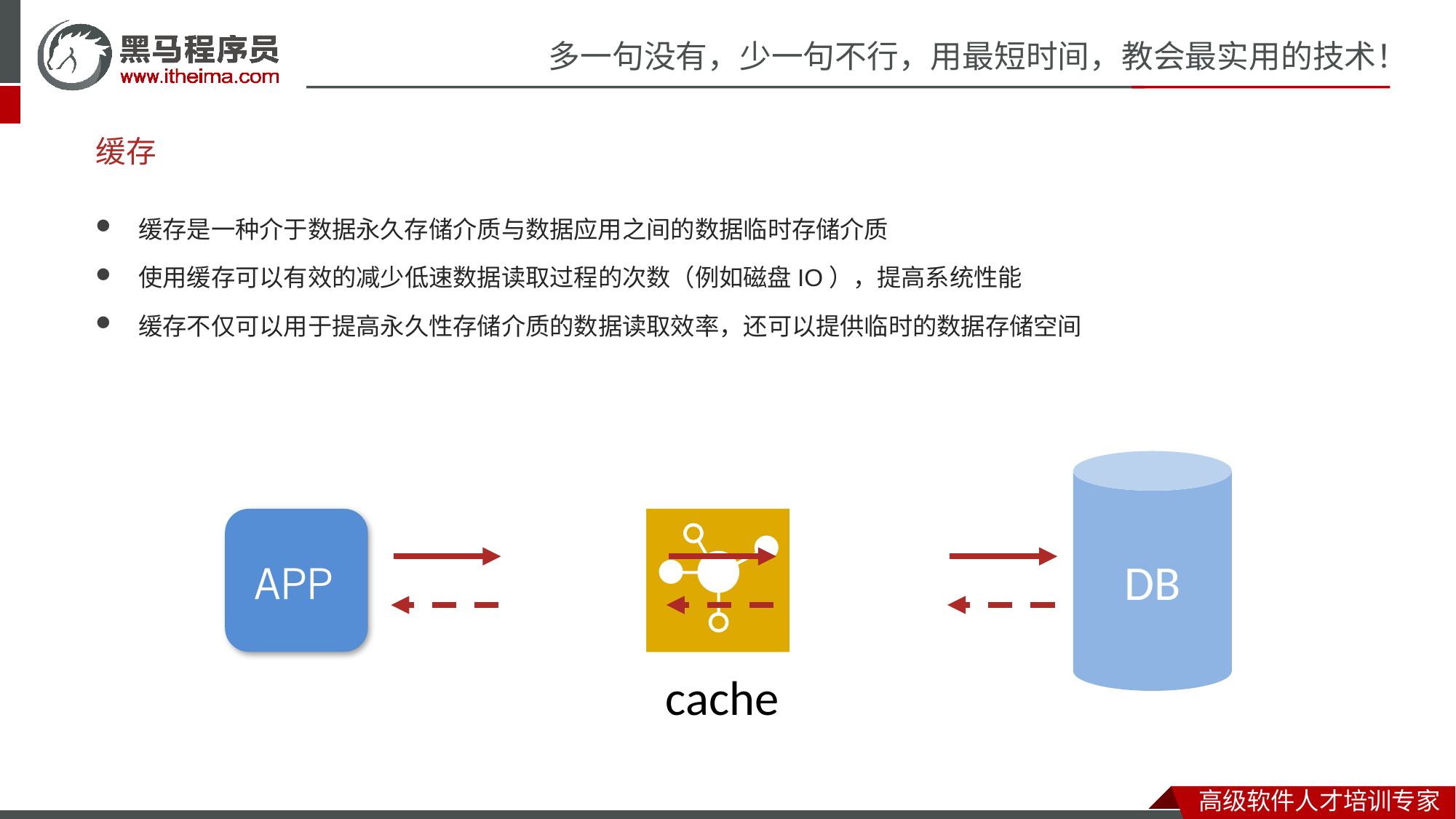

# 缓存
缓存是一种介于数据永久存储介质与数据应用之间的数据临时存储介质
使用缓存可以有效的减少低速数据读取过程的次数（例如磁盘IO），提高系统性能
缓存不仅可以用于提高永久性存储介质的数据读取效率，还可以提供临时的数据存储空间

DB
APP

cache